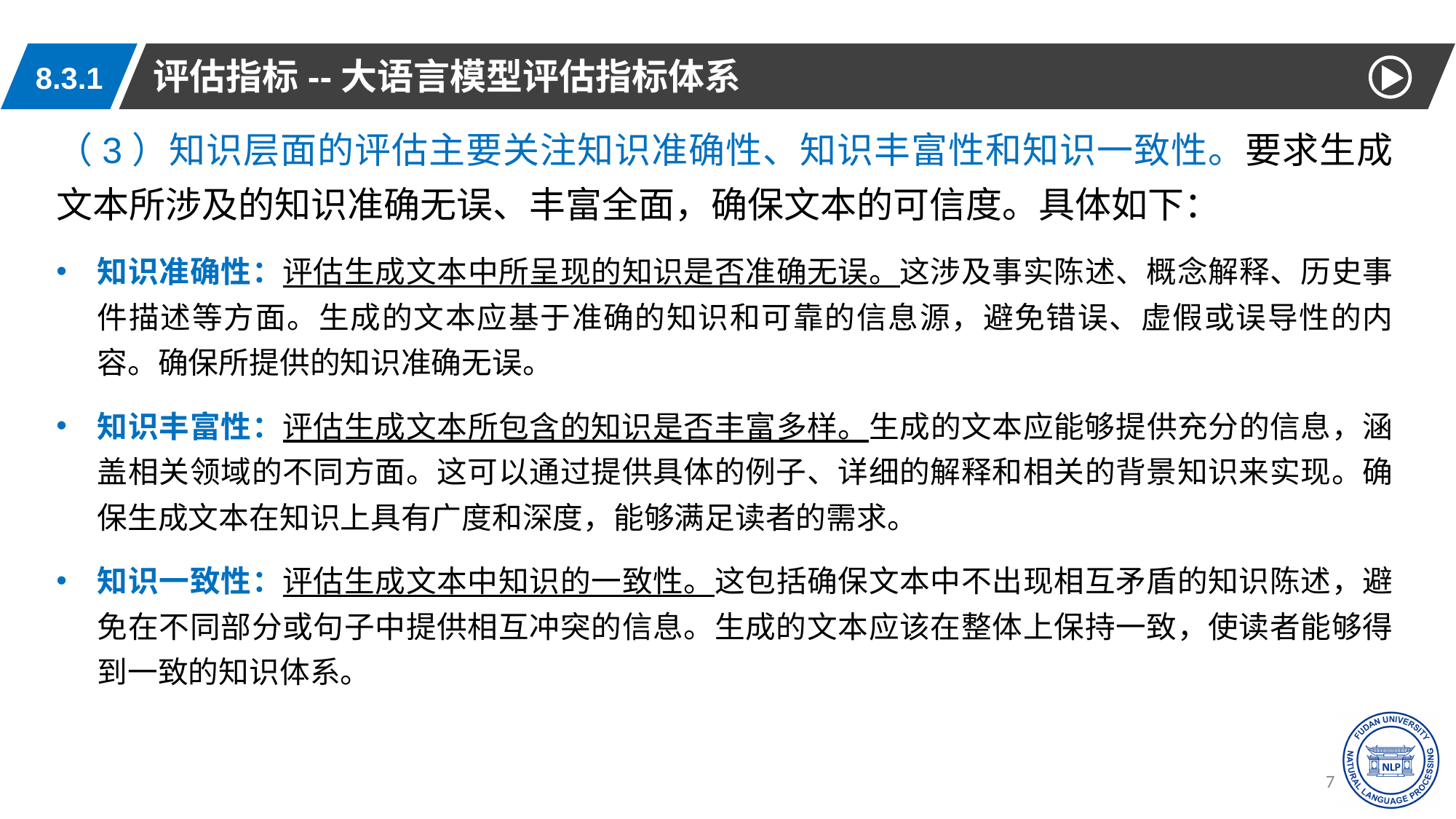

评估指标--大语言模型评估指标体系
8.3.1

（3）知识层面的评估主要关注知识准确性、知识丰富性和知识一致性。要求生成文本所涉及的知识准确无误、丰富全面，确保文本的可信度。具体如下：
知识准确性：评估生成文本中所呈现的知识是否准确无误。这涉及事实陈述、概念解释、历史事件描述等方面。生成的文本应基于准确的知识和可靠的信息源，避免错误、虚假或误导性的内容。确保所提供的知识准确无误。
知识丰富性：评估生成文本所包含的知识是否丰富多样。生成的文本应能够提供充分的信息，涵盖相关领域的不同方面。这可以通过提供具体的例子、详细的解释和相关的背景知识来实现。确保生成文本在知识上具有广度和深度，能够满足读者的需求。
知识一致性：评估生成文本中知识的一致性。这包括确保文本中不出现相互矛盾的知识陈述，避免在不同部分或句子中提供相互冲突的信息。生成的文本应该在整体上保持一致，使读者能够得到一致的知识体系。
73